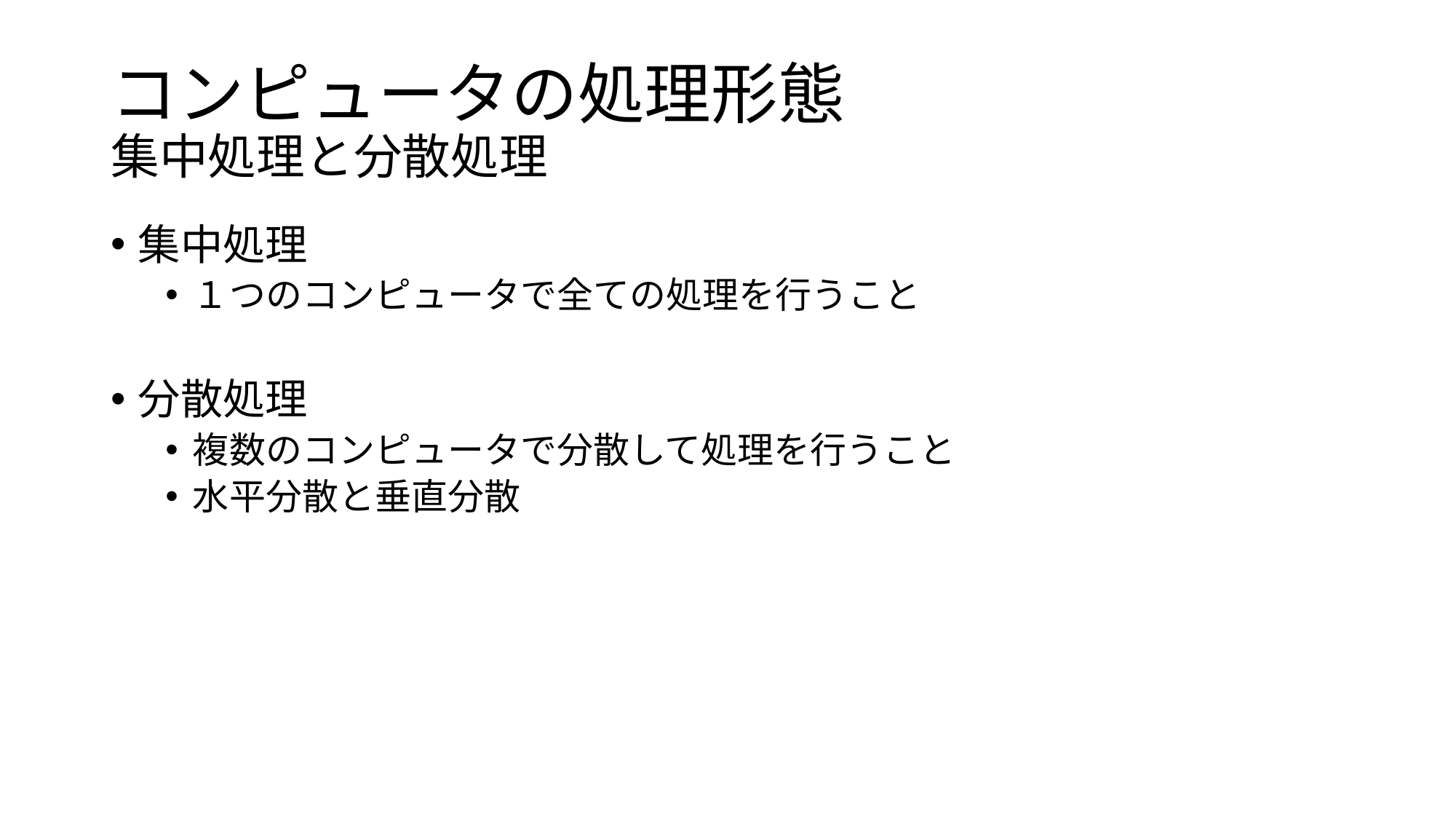

# コンピュータの処理形態 集中処理と分散処理
集中処理
１つのコンピュータで全ての処理を行うこと

分散処理
複数のコンピュータで分散して処理を行うこと
水平分散と垂直分散